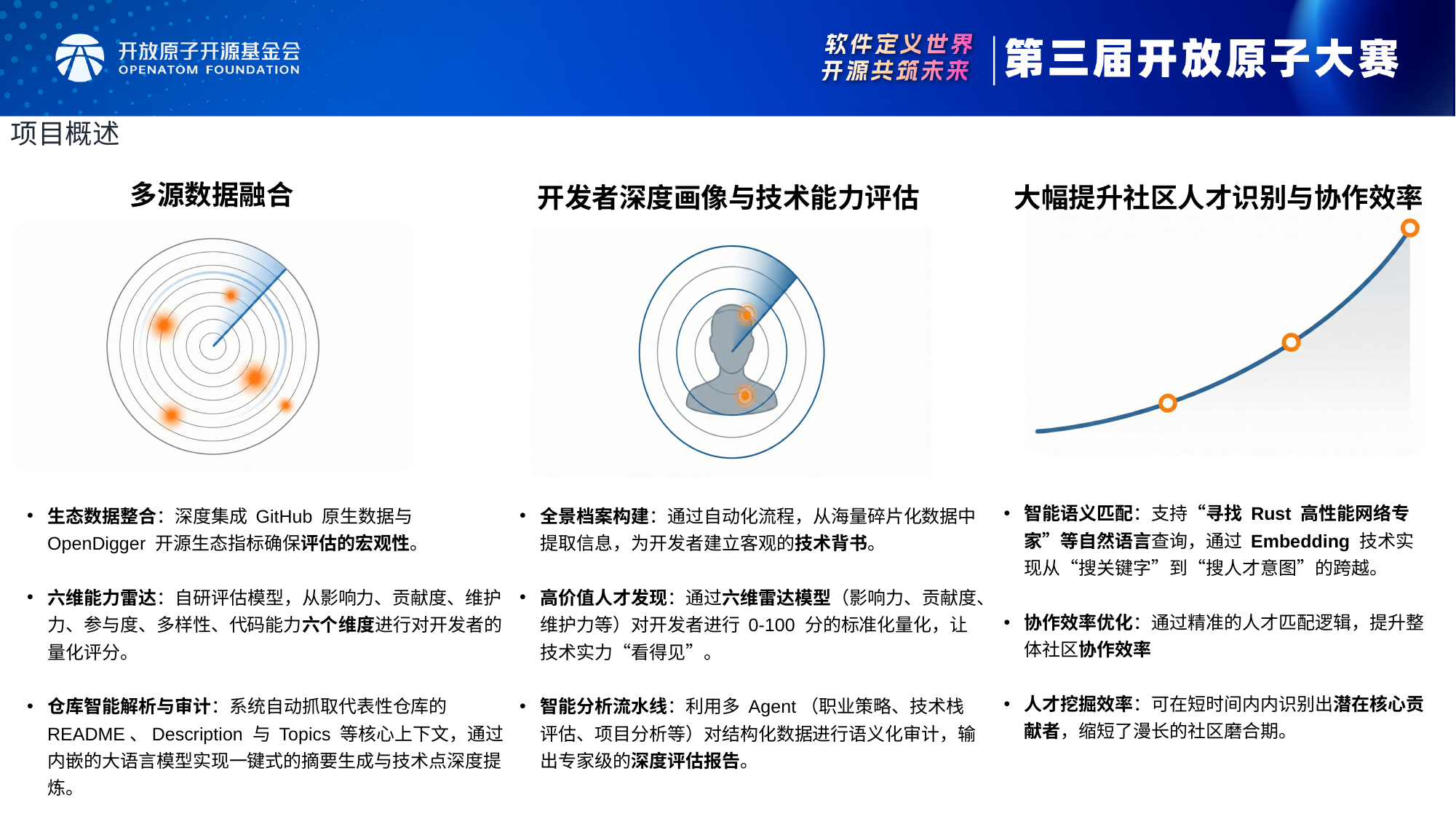

项目概述
多源数据融合
大幅提升社区人才识别与协作效率
      开发者深度画像与技术能力评估

智能语义匹配：支持“寻找 Rust 高性能网络专家”等自然语言查询，通过 Embedding 技术实现从“搜关键字”到“搜人才意图”的跨越。

协作效率优化：通过精准的人才匹配逻辑，提升整体社区协作效率

人才挖掘效率：可在短时间内内识别出潜在核心贡献者，缩短了漫长的社区磨合期。

生态数据整合：深度集成 GitHub 原生数据与 OpenDigger 开源生态指标确保评估的宏观性。

六维能力雷达：自研评估模型，从影响力、贡献度、维护力、参与度、多样性、代码能力六个维度进行对开发者的量化评分。

仓库智能解析与审计：系统自动抓取代表性仓库的 README、Description 与 Topics 等核心上下文，通过内嵌的大语言模型实现一键式的摘要生成与技术点深度提炼。

全景档案构建：通过自动化流程，从海量碎片化数据中提取信息，为开发者建立客观的技术背书。

高价值人才发现：通过六维雷达模型（影响力、贡献度、维护力等）对开发者进行 0-100 分的标准化量化，让技术实力“看得见”。

智能分析流水线：利用多 Agent（职业策略、技术栈评估、项目分析等）对结构化数据进行语义化审计，输出专家级的深度评估报告。